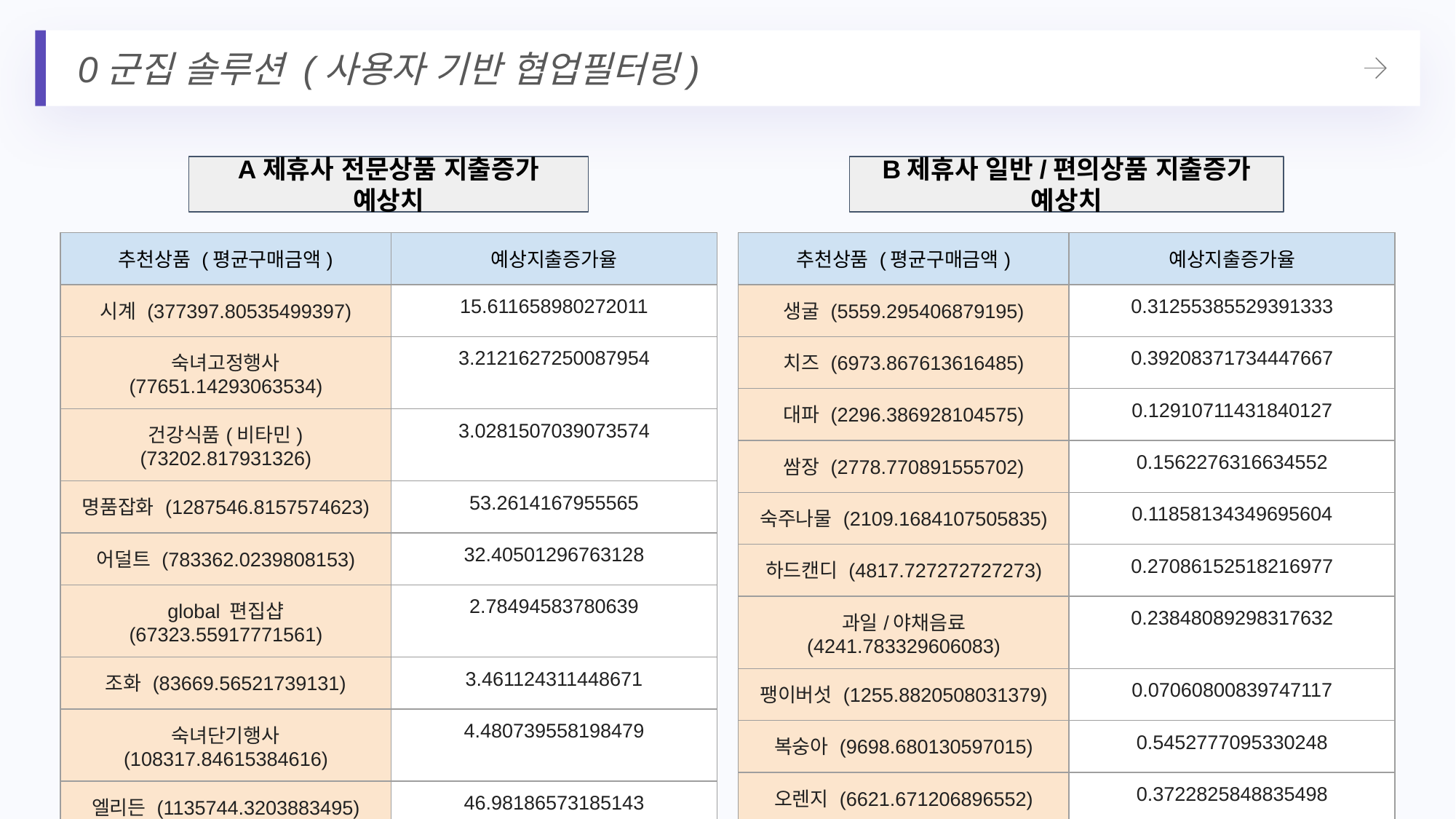

0군집 솔루션 (사용자 기반 협업필터링)

A제휴사 전문상품 지출증가 예상치
B제휴사 일반/편의상품 지출증가 예상치
| 추천상품 (평균구매금액) | 예상지출증가율 |
| --- | --- |
| 시계 (377397.80535499397) | 15.611658980272011 |
| 숙녀고정행사 (77651.14293063534) | 3.2121627250087954 |
| 건강식품(비타민) (73202.817931326) | 3.0281507039073574 |
| 명품잡화 (1287546.8157574623) | 53.2614167955565 |
| 어덜트 (783362.0239808153) | 32.40501296763128 |
| global 편집샵 (67323.55917771561) | 2.78494583780639 |
| 조화 (83669.56521739131) | 3.461124311448671 |
| 숙녀단기행사 (108317.84615384616) | 4.480739558198479 |
| 엘리든 (1135744.3203883495) | 46.98186573185143 |
| 악기 (827583.3333333334) | 34.23429758846589 |
| 추천상품 (평균구매금액) | 예상지출증가율 |
| --- | --- |
| 생굴 (5559.295406879195) | 0.31255385529391333 |
| 치즈 (6973.867613616485) | 0.39208371734447667 |
| 대파 (2296.386928104575) | 0.12910711431840127 |
| 쌈장 (2778.770891555702) | 0.1562276316634552 |
| 숙주나물 (2109.1684107505835) | 0.11858134349695604 |
| 하드캔디 (4817.727272727273) | 0.27086152518216977 |
| 과일/야채음료 (4241.783329606083) | 0.23848089298317632 |
| 팽이버섯 (1255.8820508031379) | 0.07060800839747117 |
| 복숭아 (9698.680130597015) | 0.5452777095330248 |
| 오렌지 (6621.671206896552) | 0.3722825848835498 |